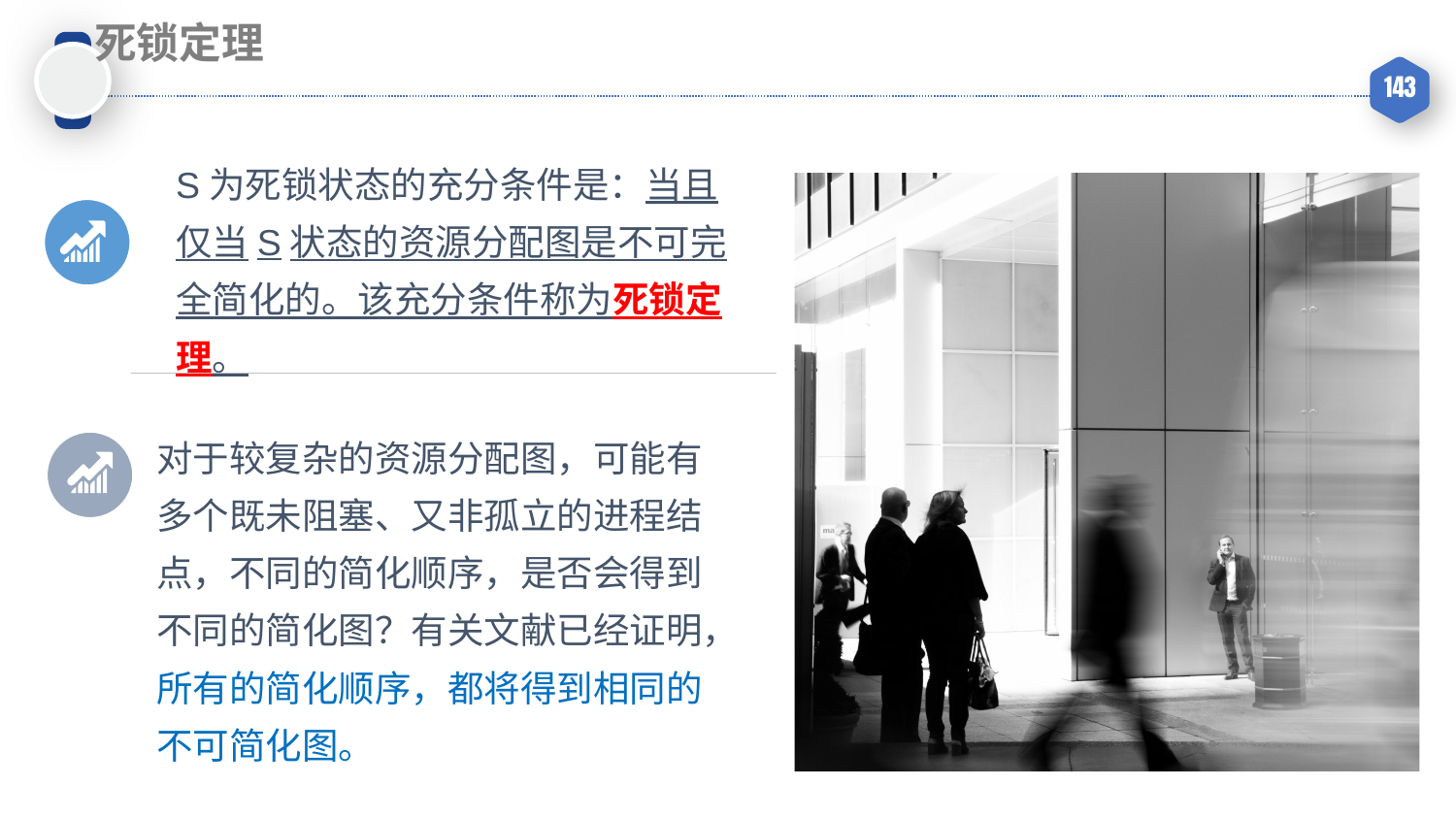

死锁定理
S为死锁状态的充分条件是：当且仅当S状态的资源分配图是不可完全简化的。该充分条件称为死锁定理。

对于较复杂的资源分配图，可能有多个既未阻塞、又非孤立的进程结点，不同的简化顺序，是否会得到不同的简化图？有关文献已经证明，所有的简化顺序，都将得到相同的不可简化图。